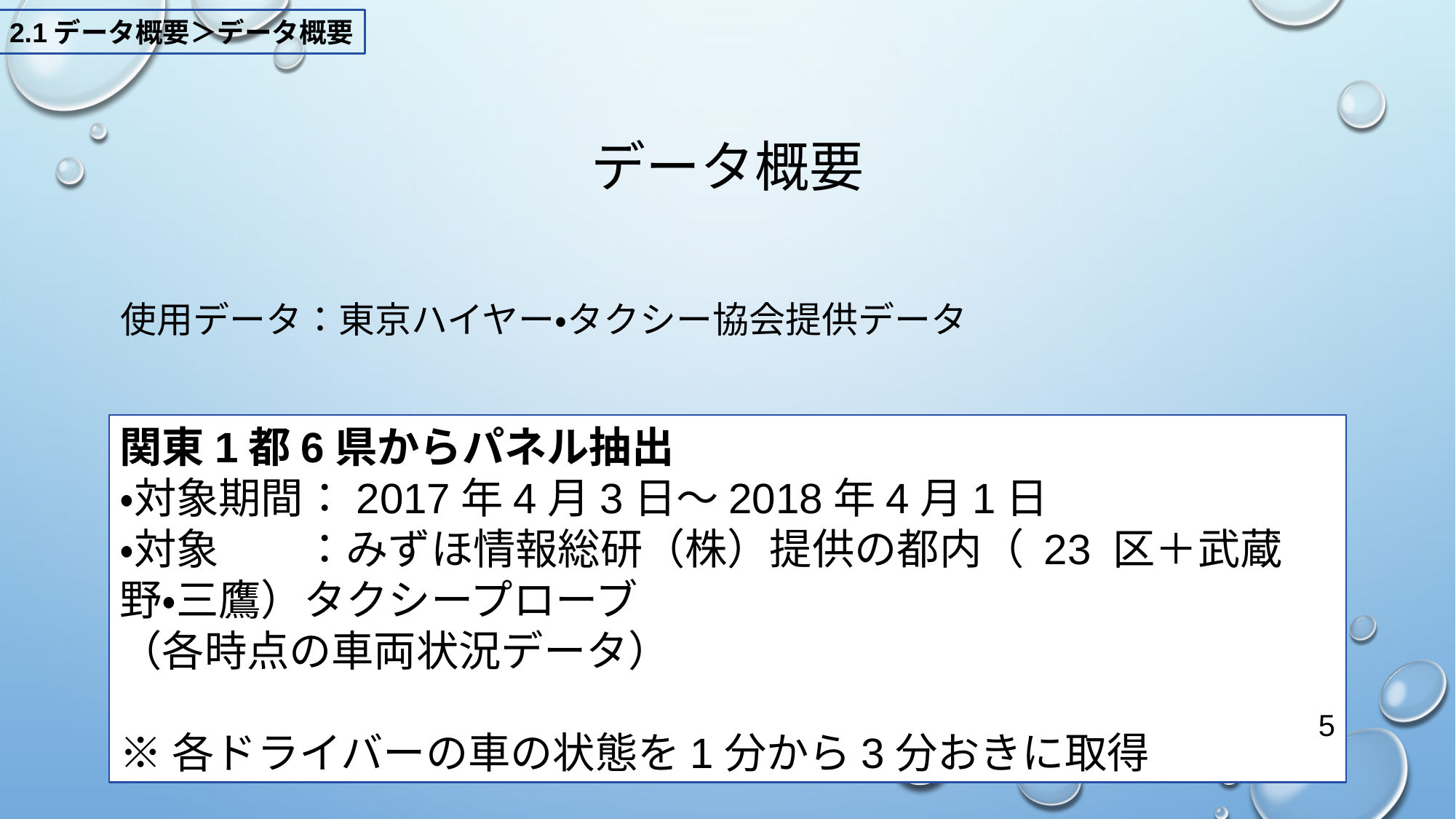

2.1データ概要＞データ概要
# データ概要
使用データ：東京ハイヤー・タクシー協会提供データ

関東1都6県からパネル抽出
・対象期間：2017年4月3日〜2018年4月1日
・対象　　：みずほ情報総研（株）提供の都内（ 23 区＋武蔵野・三鷹）タクシープローブ
（各時点の車両状況データ）

※各ドライバーの車の状態を1分から3分おきに取得
5